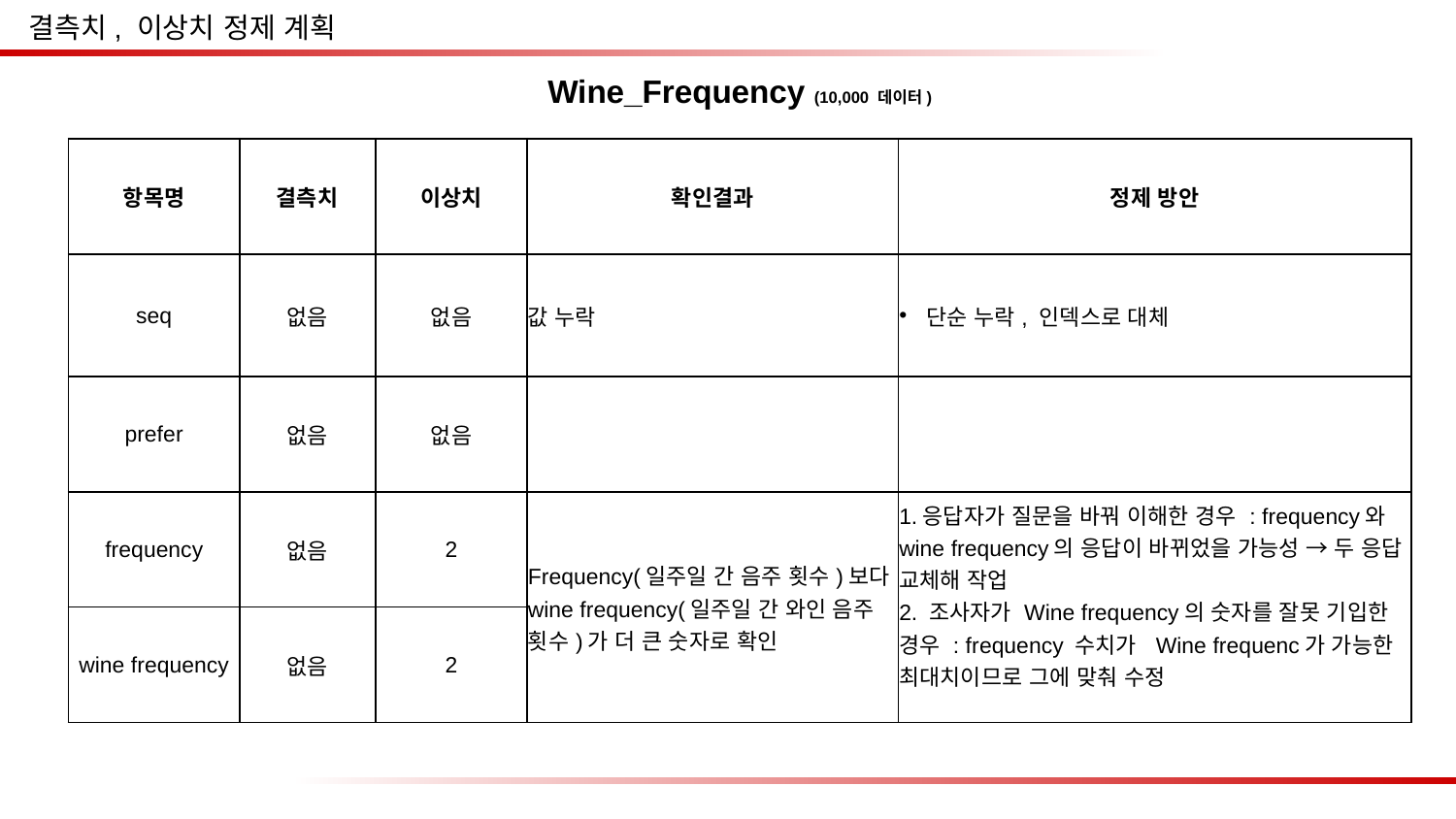

결측치, 이상치 정제 계획

Wine_Frequency (10,000 데이터)
| 항목명 | 결측치 | 이상치 | 확인결과 | 정제 방안 |
| --- | --- | --- | --- | --- |
| seq | 없음 | 없음 | 값 누락 | 단순 누락, 인덱스로 대체 |
| prefer | 없음 | 없음 |  |  |
| frequency | 없음 | 2 | Frequency(일주일 간 음주 횟수)보다 wine frequency(일주일 간 와인 음주 횟수)가 더 큰 숫자로 확인 | 1.응답자가 질문을 바꿔 이해한 경우 : frequency와 wine frequency의 응답이 바뀌었을 가능성 → 두 응답 교체해 작업 2. 조사자가 Wine frequency의 숫자를 잘못 기입한 경우 : frequency 수치가 Wine frequenc가 가능한 최대치이므로 그에 맞춰 수정 |
| wine frequency | 없음 | 2 |  |  |